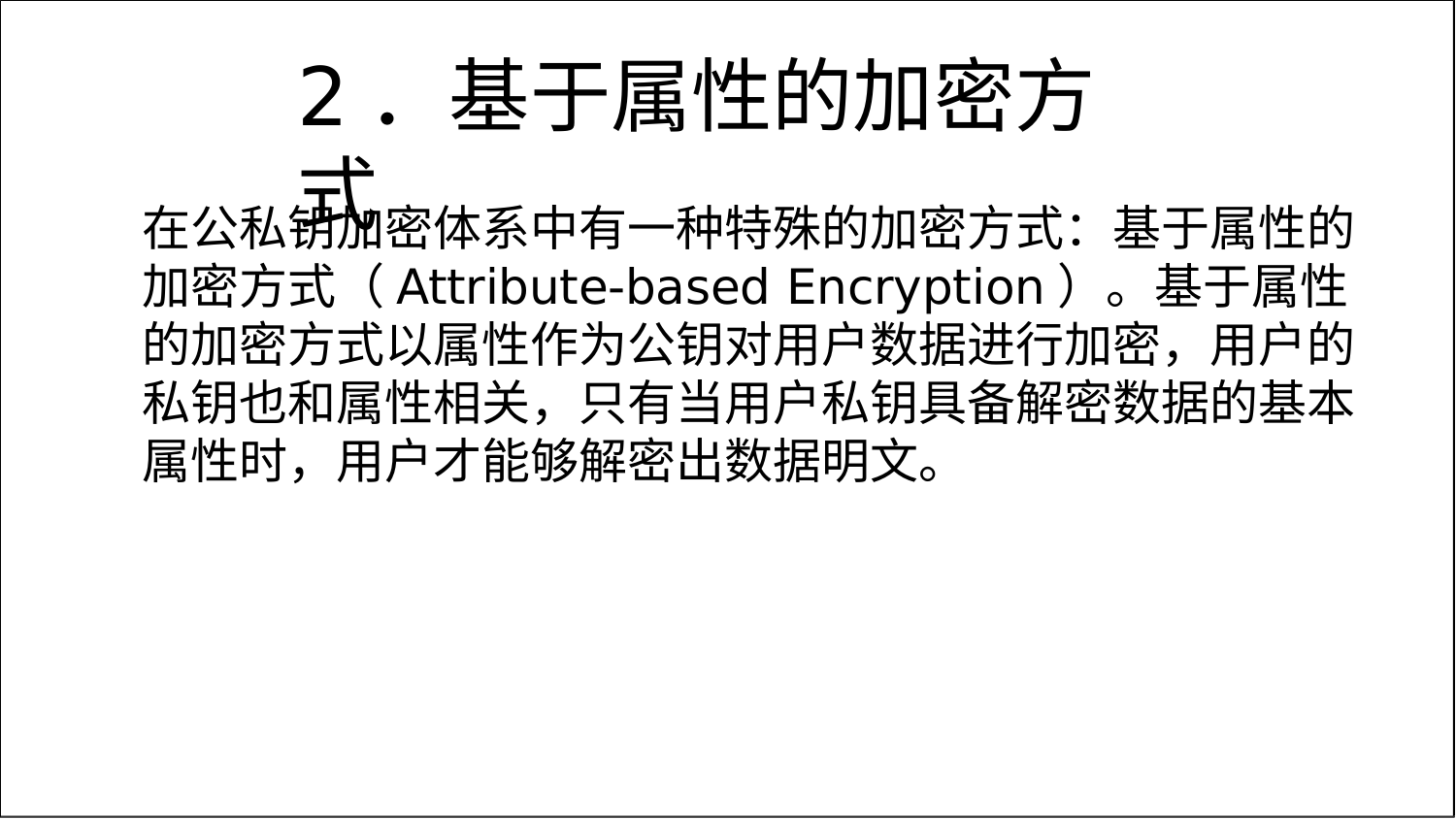

# 2．基于属性的加密方式
在公私钥加密体系中有一种特殊的加密方式：基于属性的 加密方式（Attribute-based Encryption）。基于属性 的加密方式以属性作为公钥对用户数据进行加密，用户的 私钥也和属性相关，只有当用户私钥具备解密数据的基本 属性时，用户才能够解密出数据明文。